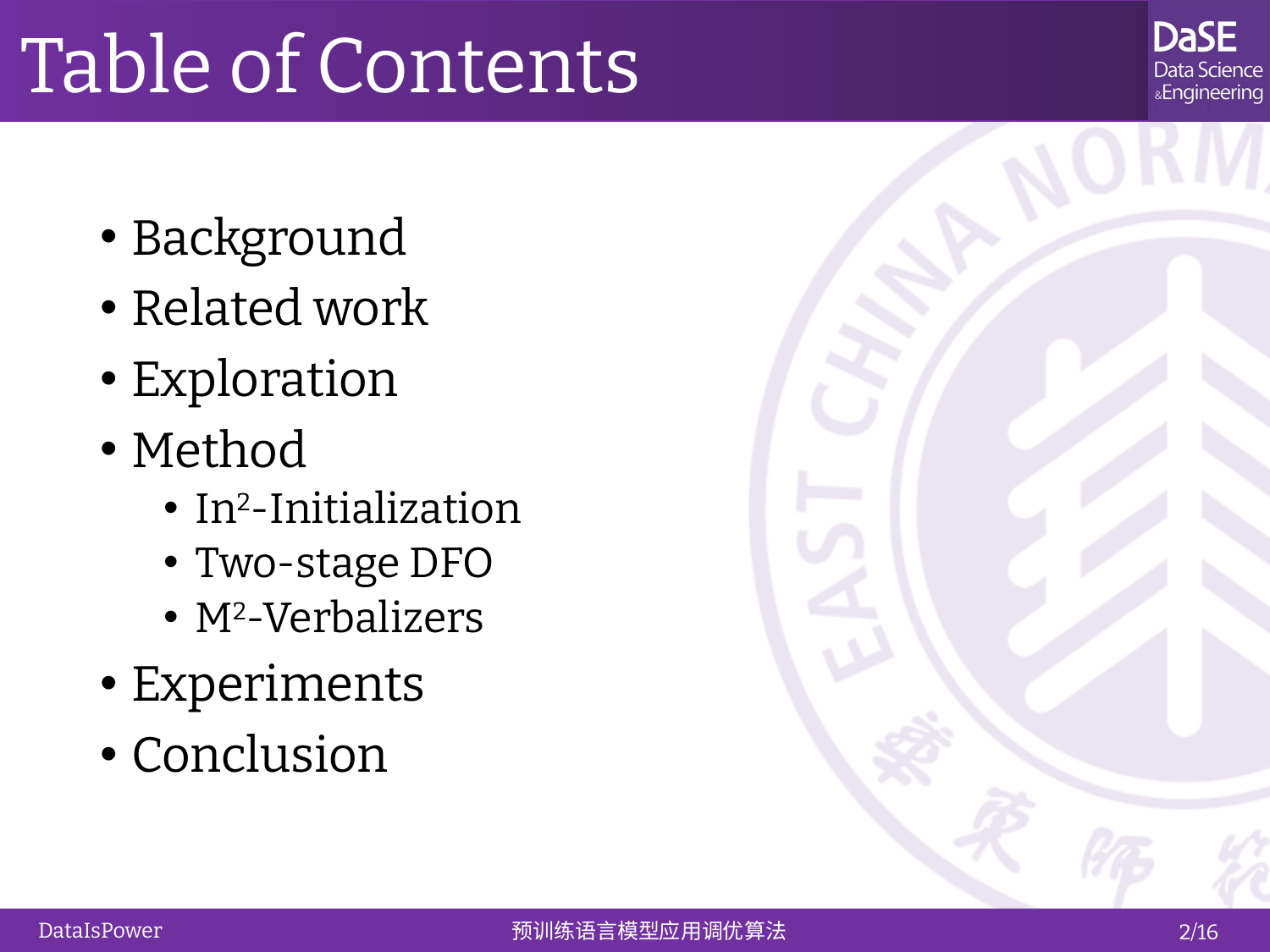

# Table of Contents
Background
Related work
Exploration
Method
In2-Initialization
Two-stage DFO
M2-Verbalizers
Experiments
Conclusion
DataIsPower
预训练语言模型应用调优算法